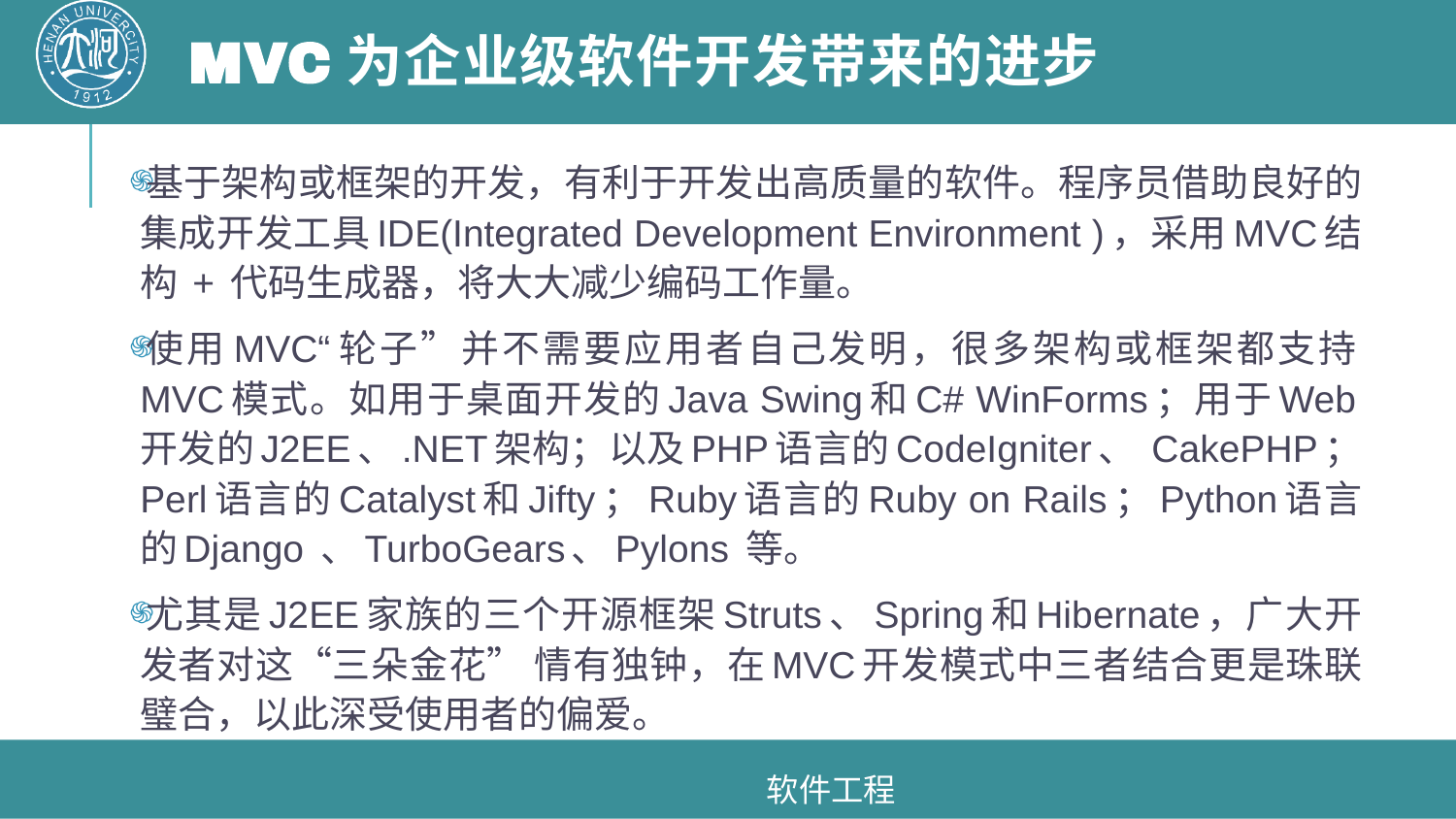

# MVC为企业级软件开发带来的进步
基于架构或框架的开发，有利于开发出高质量的软件。程序员借助良好的集成开发工具IDE(Integrated Development Environment )，采用MVC结构 + 代码生成器，将大大减少编码工作量。
使用MVC“轮子”并不需要应用者自己发明，很多架构或框架都支持MVC模式。如用于桌面开发的Java Swing和C# WinForms；用于Web开发的J2EE、.NET架构；以及PHP语言的CodeIgniter、 CakePHP； Perl语言的Catalyst和Jifty；Ruby语言的Ruby on Rails；Python语言的Django 、TurboGears、Pylons 等。
尤其是J2EE家族的三个开源框架Struts、Spring和Hibernate，广大开发者对这“三朵金花” 情有独钟，在MVC开发模式中三者结合更是珠联璧合，以此深受使用者的偏爱。

软件工程
108